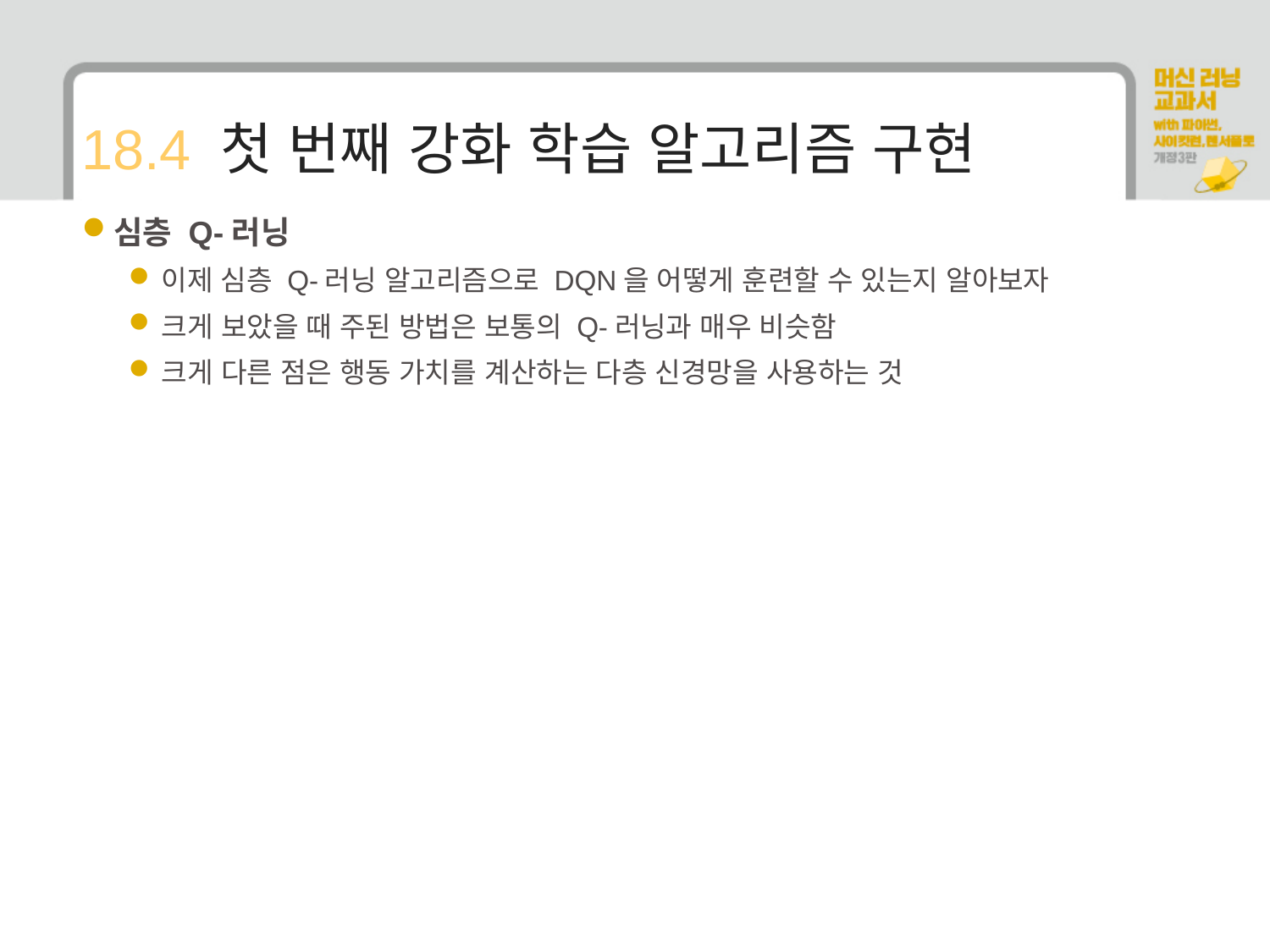

# 18.4 첫 번째 강화 학습 알고리즘 구현
심층 Q-러닝
이제 심층 Q-러닝 알고리즘으로 DQN을 어떻게 훈련할 수 있는지 알아보자
크게 보았을 때 주된 방법은 보통의 Q-러닝과 매우 비슷함
크게 다른 점은 행동 가치를 계산하는 다층 신경망을 사용하는 것